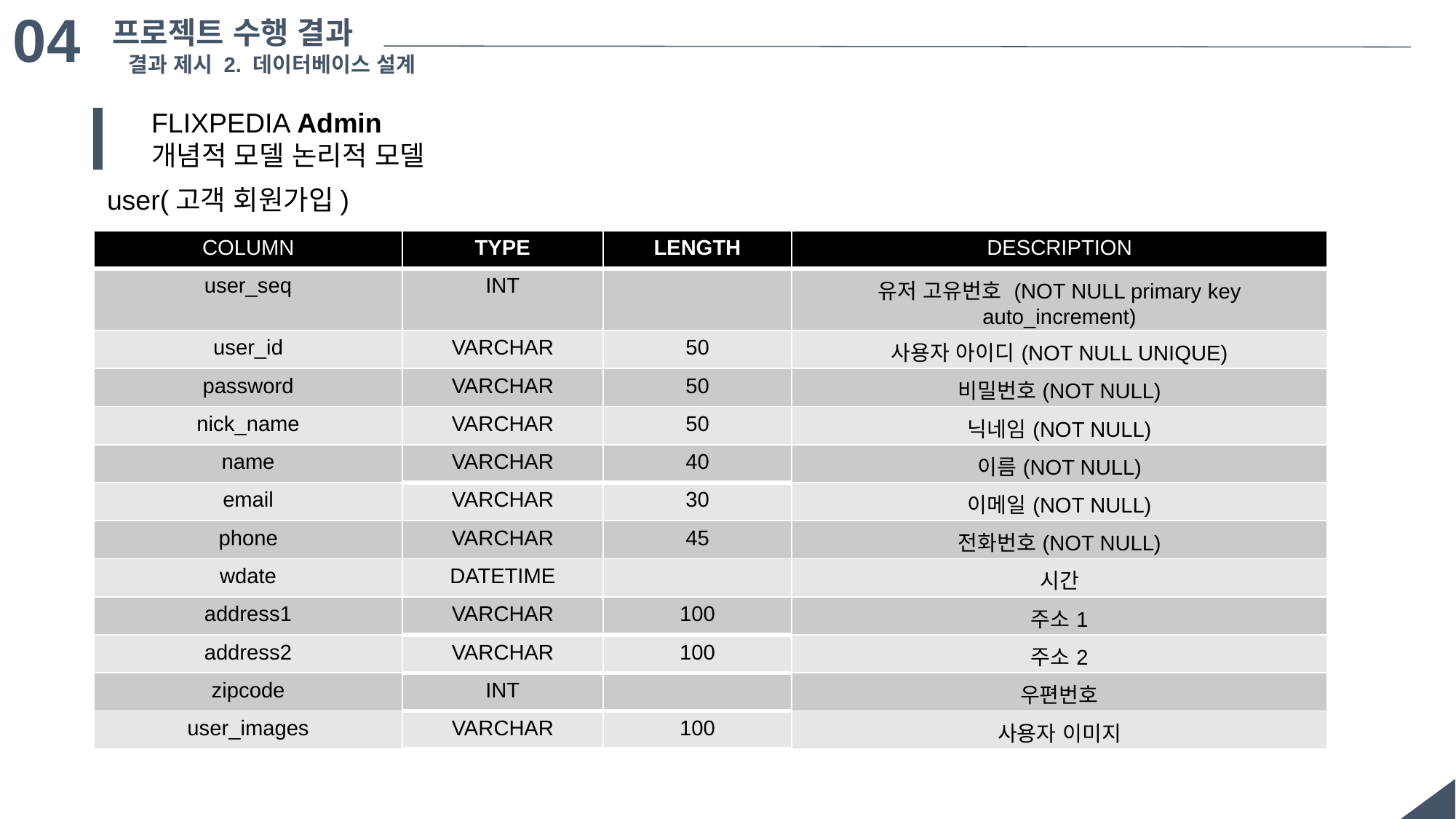

04
프로젝트 수행 결과
결과 제시 2. 데이터베이스 설계
FLIXPEDIA Admin
개념적 모델 논리적 모델

user(고객 회원가입)
| COLUMN | TYPE | LENGTH | DESCRIPTION |
| --- | --- | --- | --- |
| user\_seq | INT |  | 유저 고유번호 (NOT NULL primary key auto\_increment) |
| user\_id | VARCHAR | 50 | 사용자 아이디(NOT NULL UNIQUE) |
| password | VARCHAR | 50 | 비밀번호(NOT NULL) |
| nick\_name | VARCHAR | 50 | 닉네임(NOT NULL) |
| name | VARCHAR | 40 | 이름(NOT NULL) |
| email | VARCHAR | 30 | 이메일(NOT NULL) |
| phone | VARCHAR | 45 | 전화번호(NOT NULL) |
| wdate | DATETIME |  | 시간 |
| address1 | VARCHAR | 100 | 주소1 |
| address2 | VARCHAR | 100 | 주소2 |
| zipcode | INT |  | 우편번호 |
| user\_images | VARCHAR | 100 | 사용자 이미지 |